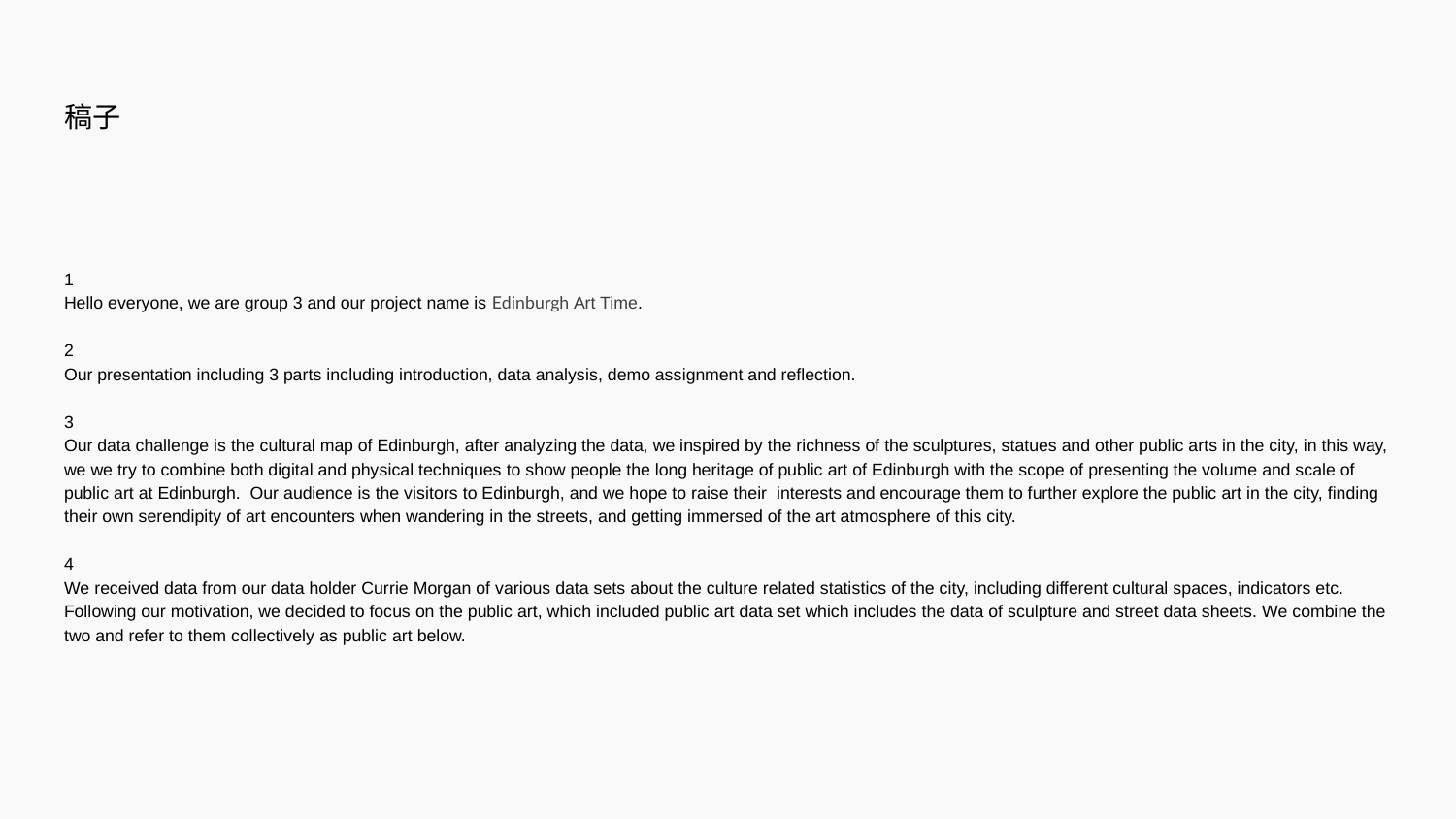

# 稿子

1
Hello everyone, we are group 3 and our project name is Edinburgh Art Time.

2
Our presentation including 3 parts including introduction, data analysis, demo assignment and reflection.

3
Our data challenge is the cultural map of Edinburgh, after analyzing the data, we inspired by the richness of the sculptures, statues and other public arts in the city, in this way, we we try to combine both digital and physical techniques to show people the long heritage of public art of Edinburgh with the scope of presenting the volume and scale of public art at Edinburgh.  Our audience is the visitors to Edinburgh, and we hope to raise their  interests and encourage them to further explore the public art in the city, finding their own serendipity of art encounters when wandering in the streets, and getting immersed of the art atmosphere of this city.

4
We received data from our data holder Currie Morgan of various data sets about the culture related statistics of the city, including different cultural spaces, indicators etc.
Following our motivation, we decided to focus on the public art, which included public art data set which includes the data of sculpture and street data sheets. We combine the two and refer to them collectively as public art below.